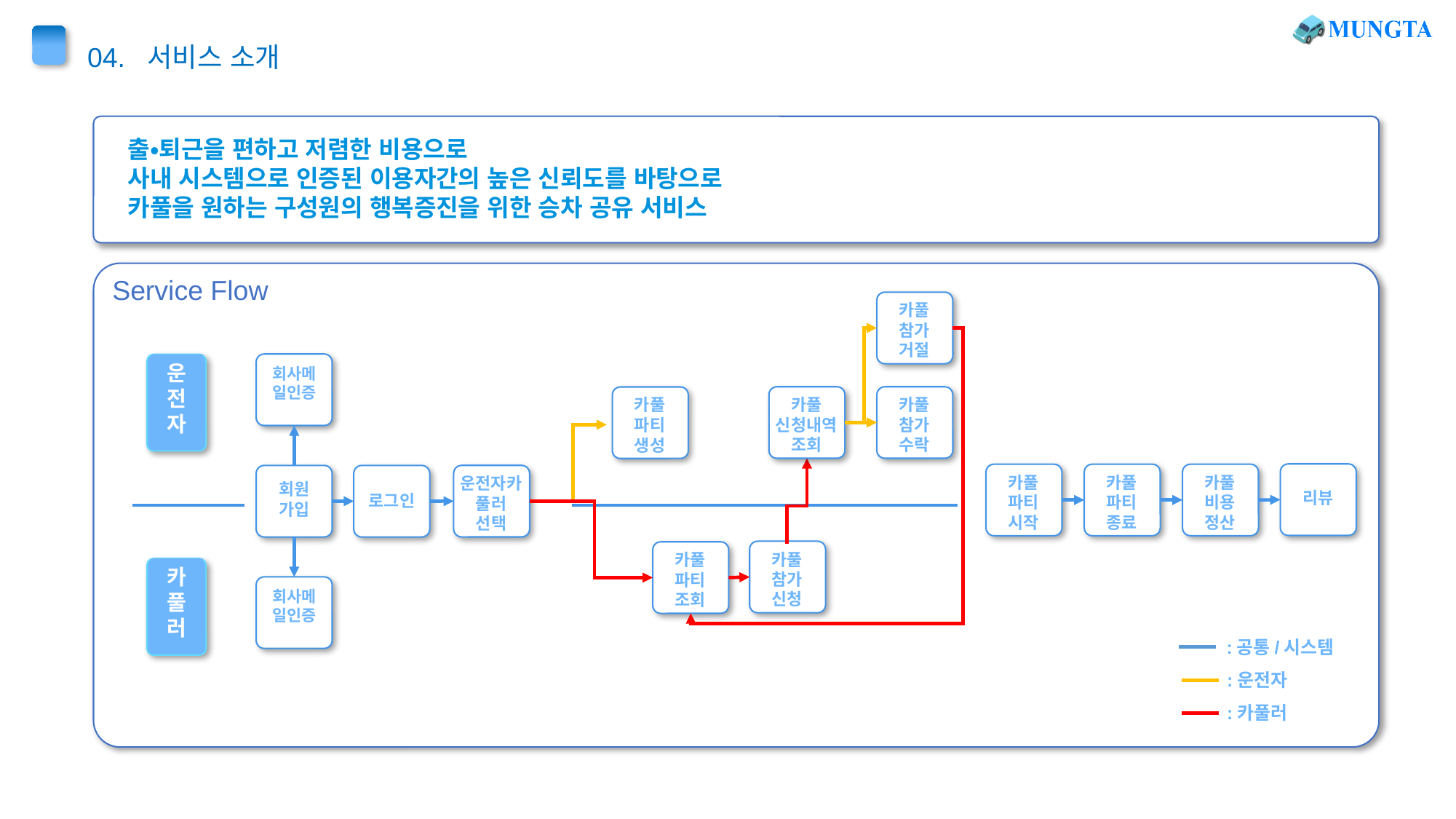

04.  서비스 소개

출•퇴근을 편하고 저렴한 비용으로
사내 시스템으로 인증된 이용자간의 높은 신뢰도를 바탕으로
카풀을 원하는 구성원의 행복증진을 위한 승차 공유 서비스

Service Flow

카풀
참가
거절

회사메일인증

운전자

카풀
신청내역
조회

카풀
참가
수락

카풀
파티
생성

리뷰

카풀
파티
시작

카풀
파티
종료

카풀
비용
정산

운전자카풀러
선택

회원가입

로그인

카풀
참가
신청

카풀
파티
조회

카풀러

회사메일인증
:공통/시스템
:운전자
:카풀러